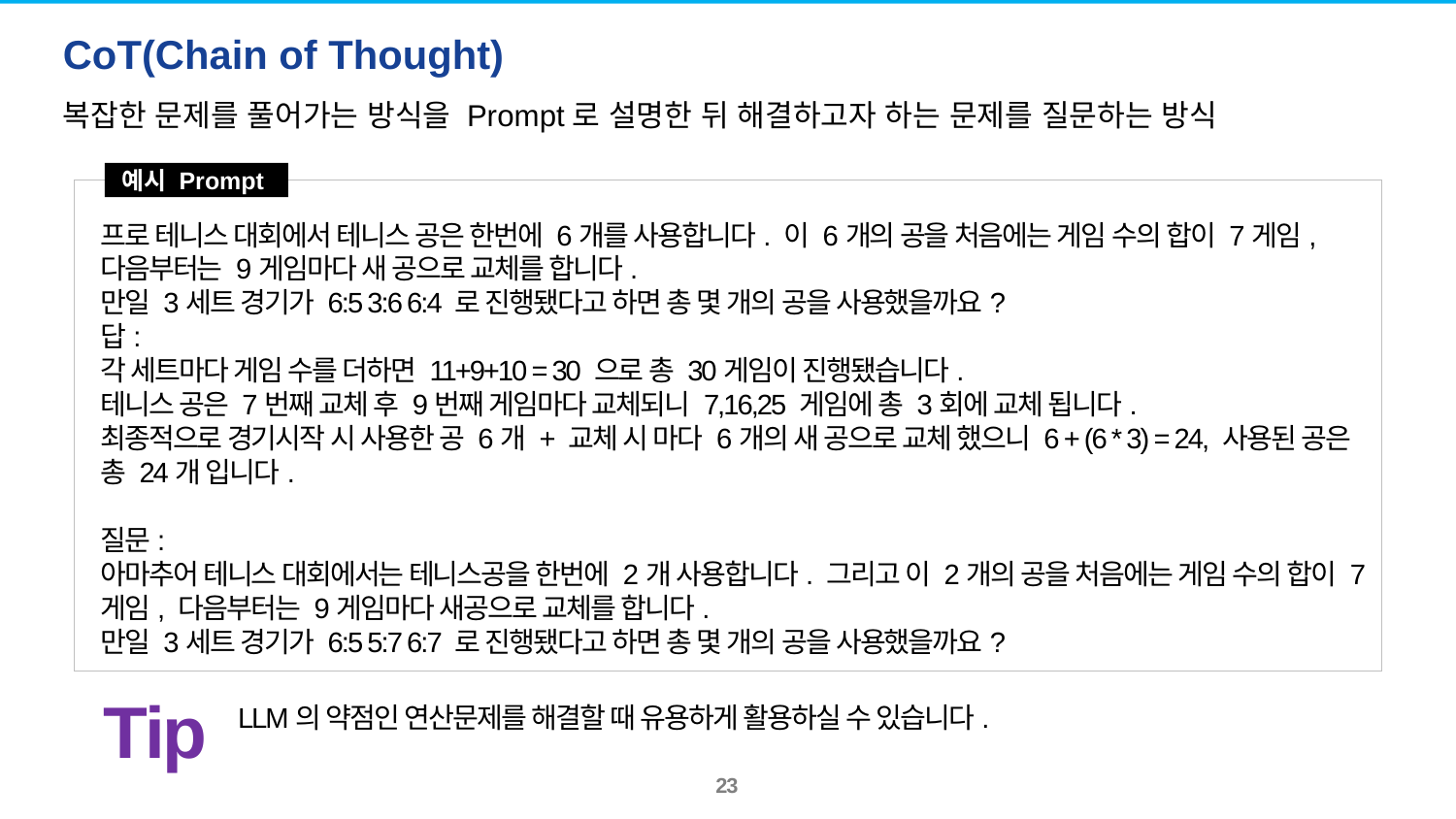

# CoT(Chain of Thought)
복잡한 문제를 풀어가는 방식을 Prompt로 설명한 뒤 해결하고자 하는 문제를 질문하는 방식
예시 Prompt

프로 테니스 대회에서 테니스 공은 한번에 6개를 사용합니다. 이 6개의 공을 처음에는 게임 수의 합이 7게임, 다음부터는 9게임마다 새 공으로 교체를 합니다.
만일 3세트 경기가 6:5 3:6 6:4 로 진행됐다고 하면 총 몇 개의 공을 사용했을까요?
답:
각 세트마다 게임 수를 더하면 11+9+10 = 30 으로 총 30게임이 진행됐습니다.
테니스 공은 7번째 교체 후 9번째 게임마다 교체되니 7,16,25 게임에 총 3회에 교체 됩니다.
최종적으로 경기시작 시 사용한 공 6개 + 교체 시 마다 6개의 새 공으로 교체 했으니 6 + (6 * 3) = 24, 사용된 공은 총 24개 입니다.

질문:
아마추어 테니스 대회에서는 테니스공을 한번에 2개 사용합니다. 그리고 이 2개의 공을 처음에는 게임 수의 합이 7게임, 다음부터는 9게임마다 새공으로 교체를 합니다.
만일 3세트 경기가 6:5 5:7 6:7 로 진행됐다고 하면 총 몇 개의 공을 사용했을까요?
Tip.
LLM의 약점인 연산문제를 해결할 때 유용하게 활용하실 수 있습니다.